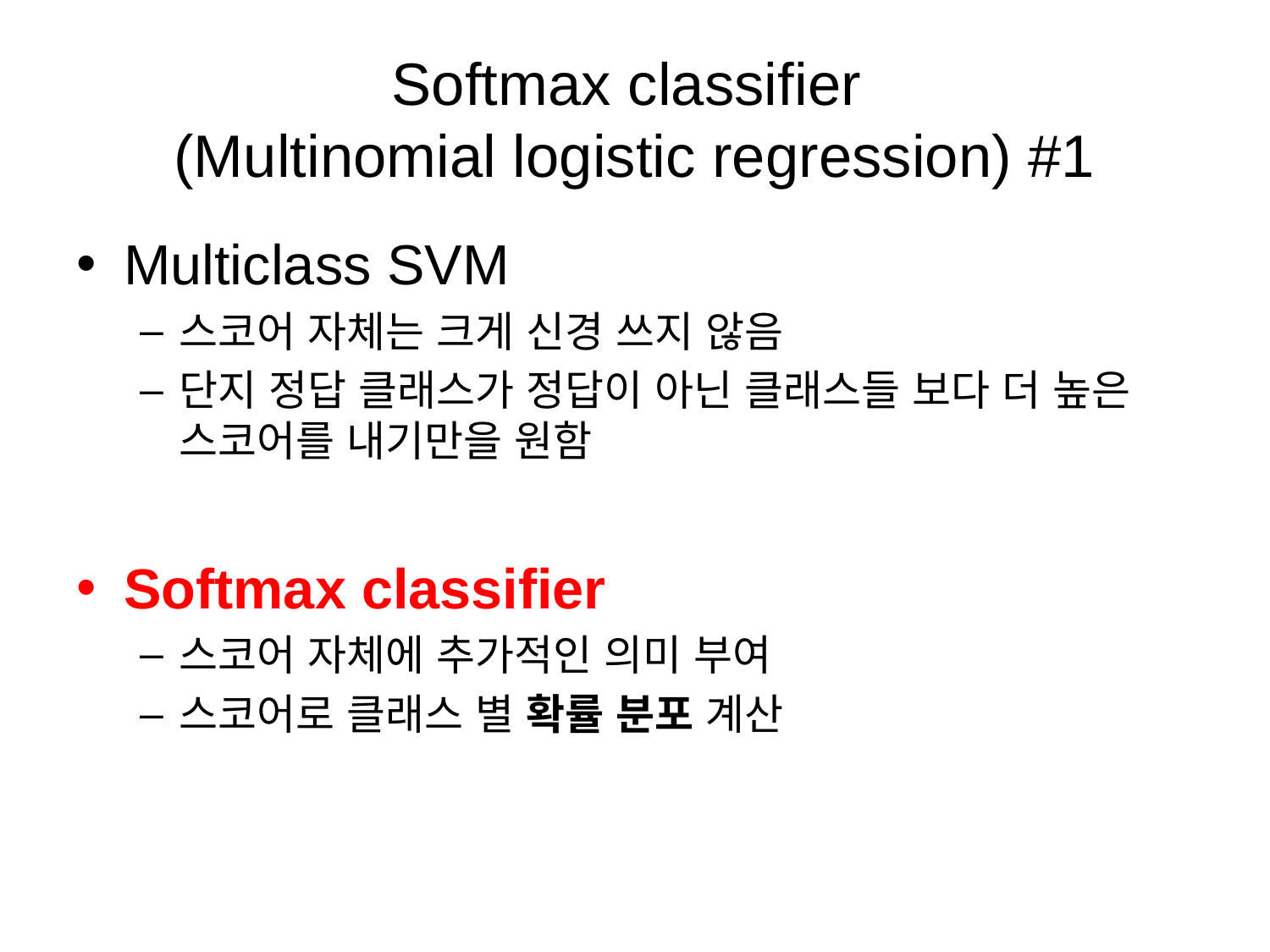

# Softmax classifier (Multinomial logistic regression) #1
Multiclass SVM
스코어 자체는 크게 신경 쓰지 않음
단지 정답 클래스가 정답이 아닌 클래스들 보다 더 높은 스코어를 내기만을 원함

Softmax classifier
스코어 자체에 추가적인 의미 부여
스코어로 클래스 별 확률 분포 계산